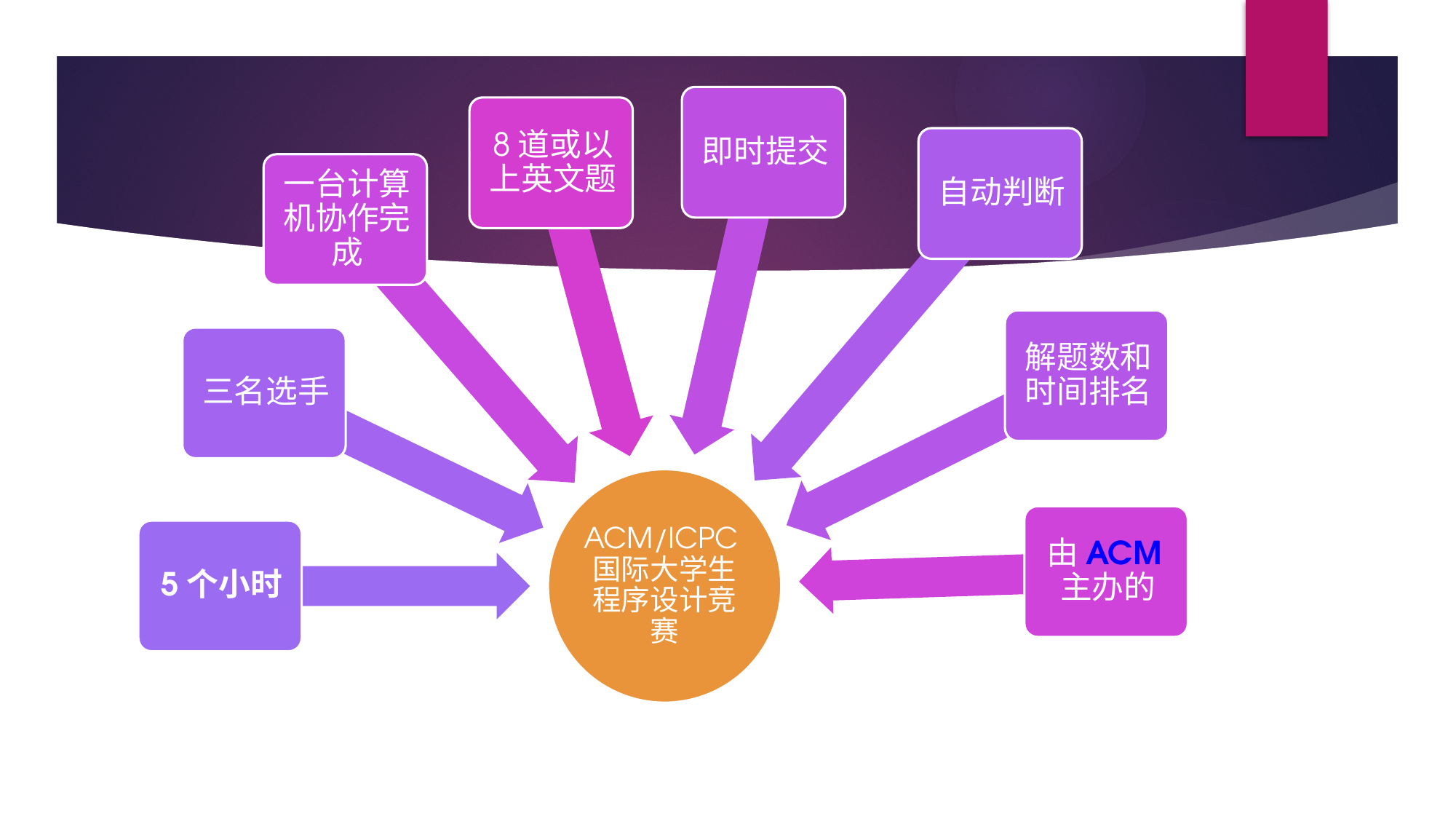

ACM/ICPC国际大学生程序设计竞赛
5个小时
三名选手
自动判断
解题数和时间排名
即时提交
一台计算机协作完成
由ACM主办的
8道或以上英文题
#